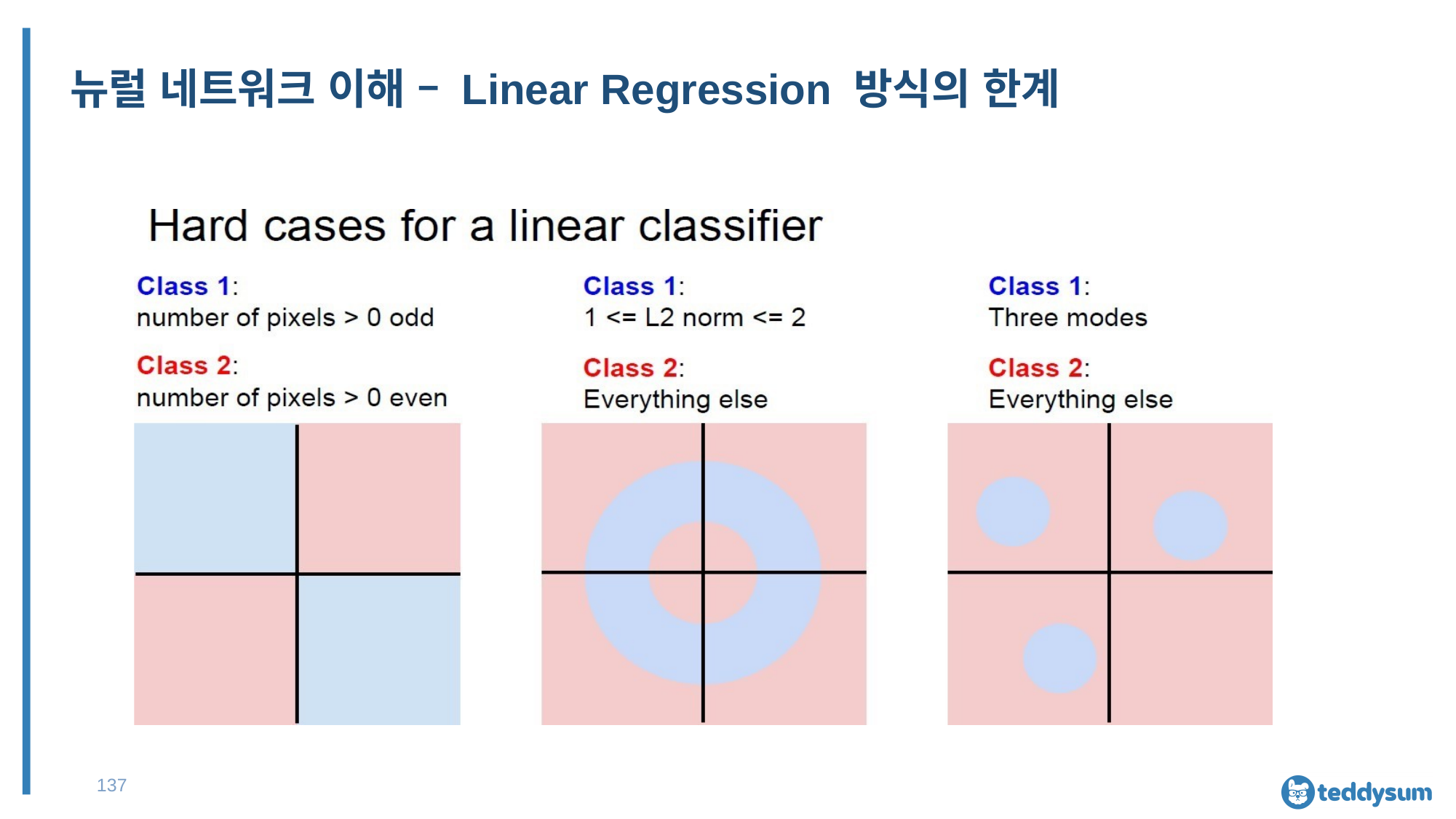

# 뉴럴 네트워크 이해 – Linear Regression 방식의 한계

137